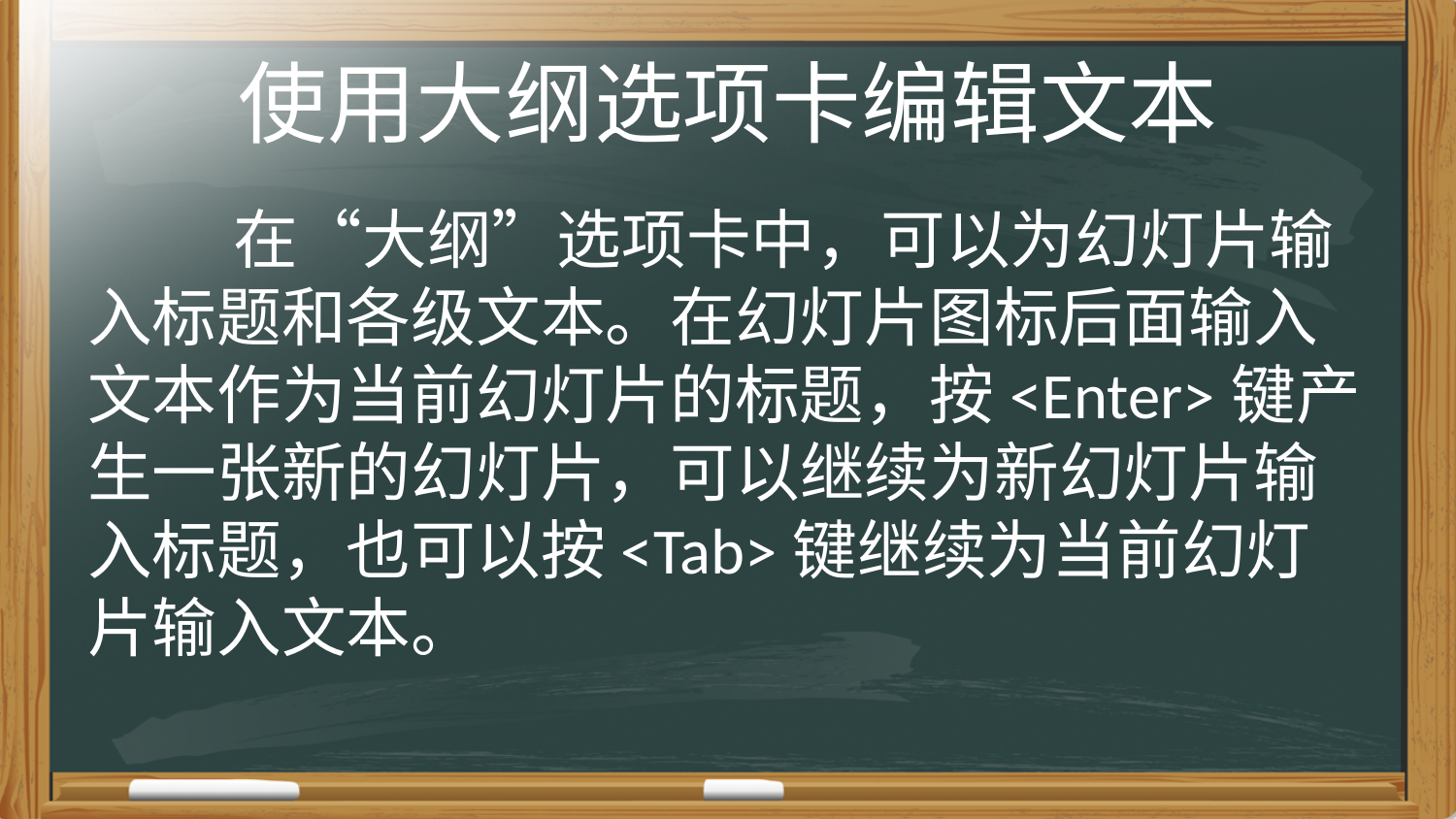

# 使用大纲选项卡编辑文本
	在“大纲”选项卡中，可以为幻灯片输入标题和各级文本。在幻灯片图标后面输入文本作为当前幻灯片的标题，按<Enter>键产生一张新的幻灯片，可以继续为新幻灯片输入标题，也可以按<Tab>键继续为当前幻灯片输入文本。